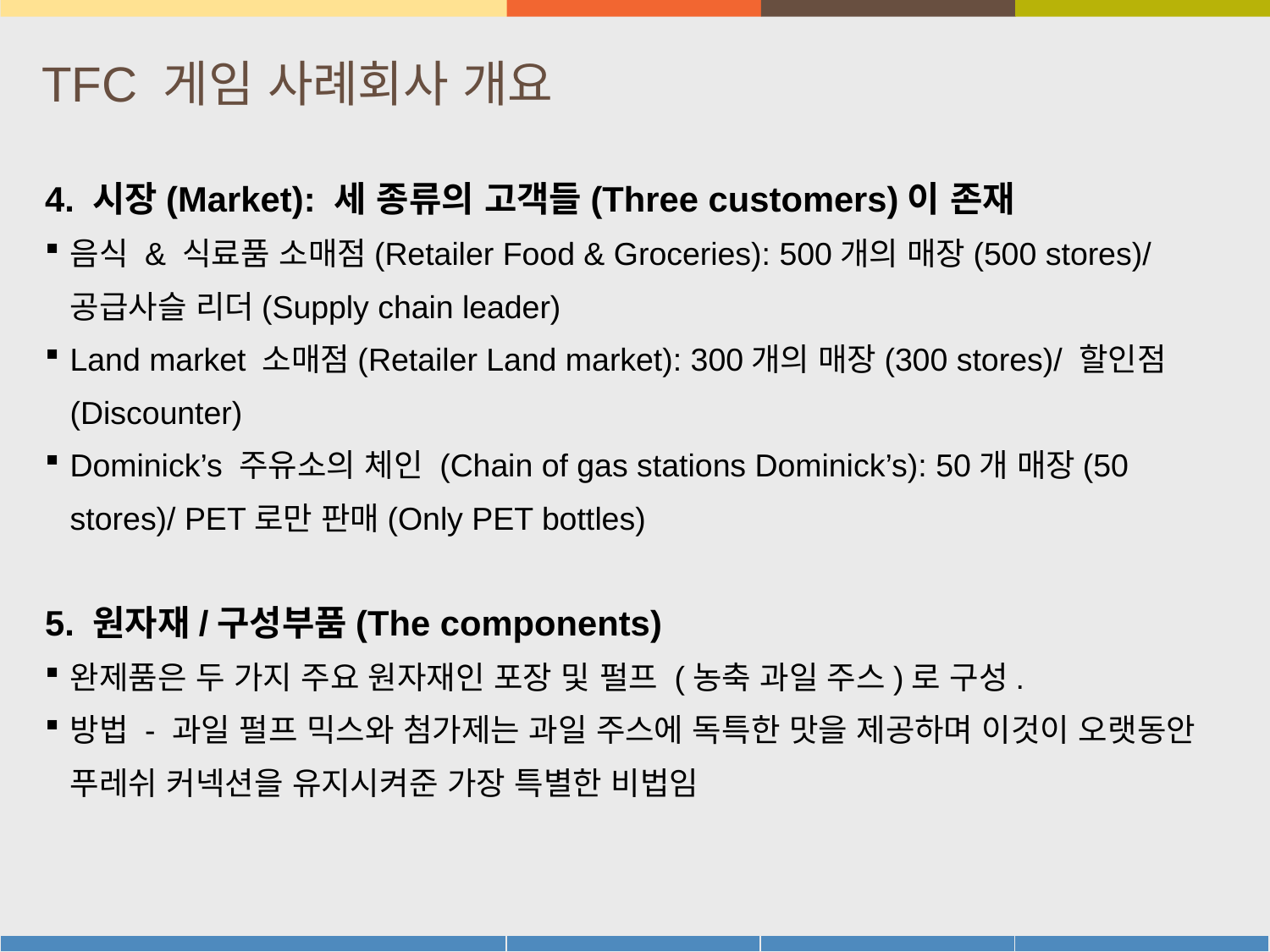

# TFC 게임 사례회사 개요
4. 시장(Market): 세 종류의 고객들(Three customers)이 존재
음식 & 식료품 소매점(Retailer Food & Groceries): 500개의 매장(500 stores)/ 공급사슬 리더(Supply chain leader)
Land market 소매점(Retailer Land market): 300개의 매장(300 stores)/ 할인점(Discounter)
Dominick’s 주유소의 체인 (Chain of gas stations Dominick’s): 50개 매장(50 stores)/ PET로만 판매(Only PET bottles)

5. 원자재/구성부품(The components)
완제품은 두 가지 주요 원자재인 포장 및 펄프 (농축 과일 주스)로 구성.
방법 - 과일 펄프 믹스와 첨가제는 과일 주스에 독특한 맛을 제공하며 이것이 오랫동안 푸레쉬 커넥션을 유지시켜준 가장 특별한 비법임